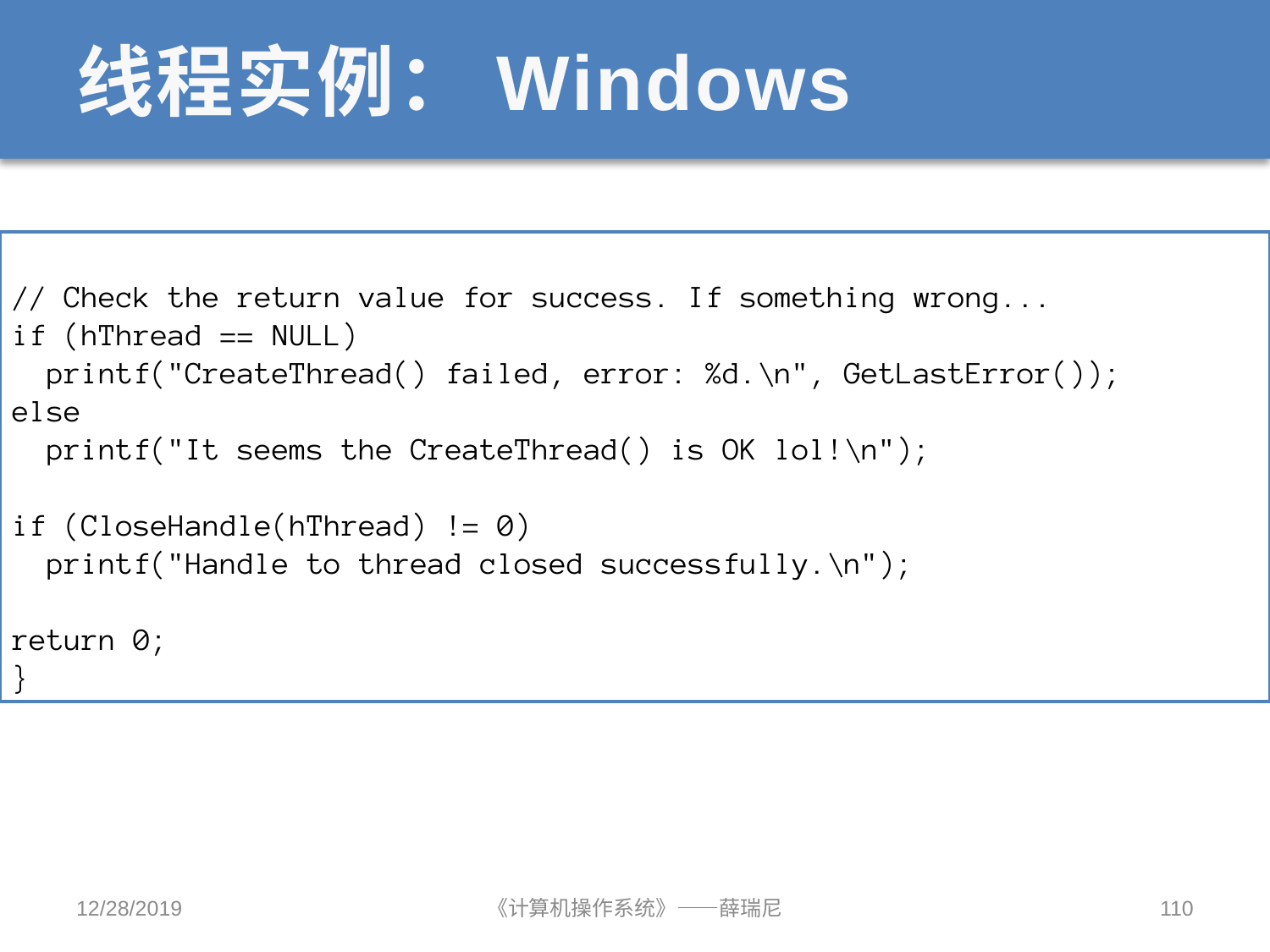

# 线程实例：Windows

// Check the return value for success. If something wrong...
if (hThread == NULL)
  printf("CreateThread() failed, error: %d.\n", GetLastError());
else
  printf("It seems the CreateThread() is OK lol!\n");

if (CloseHandle(hThread) != 0)
  printf("Handle to thread closed successfully.\n");

return 0;
}
12/28/2019
《计算机操作系统》——薛瑞尼
110